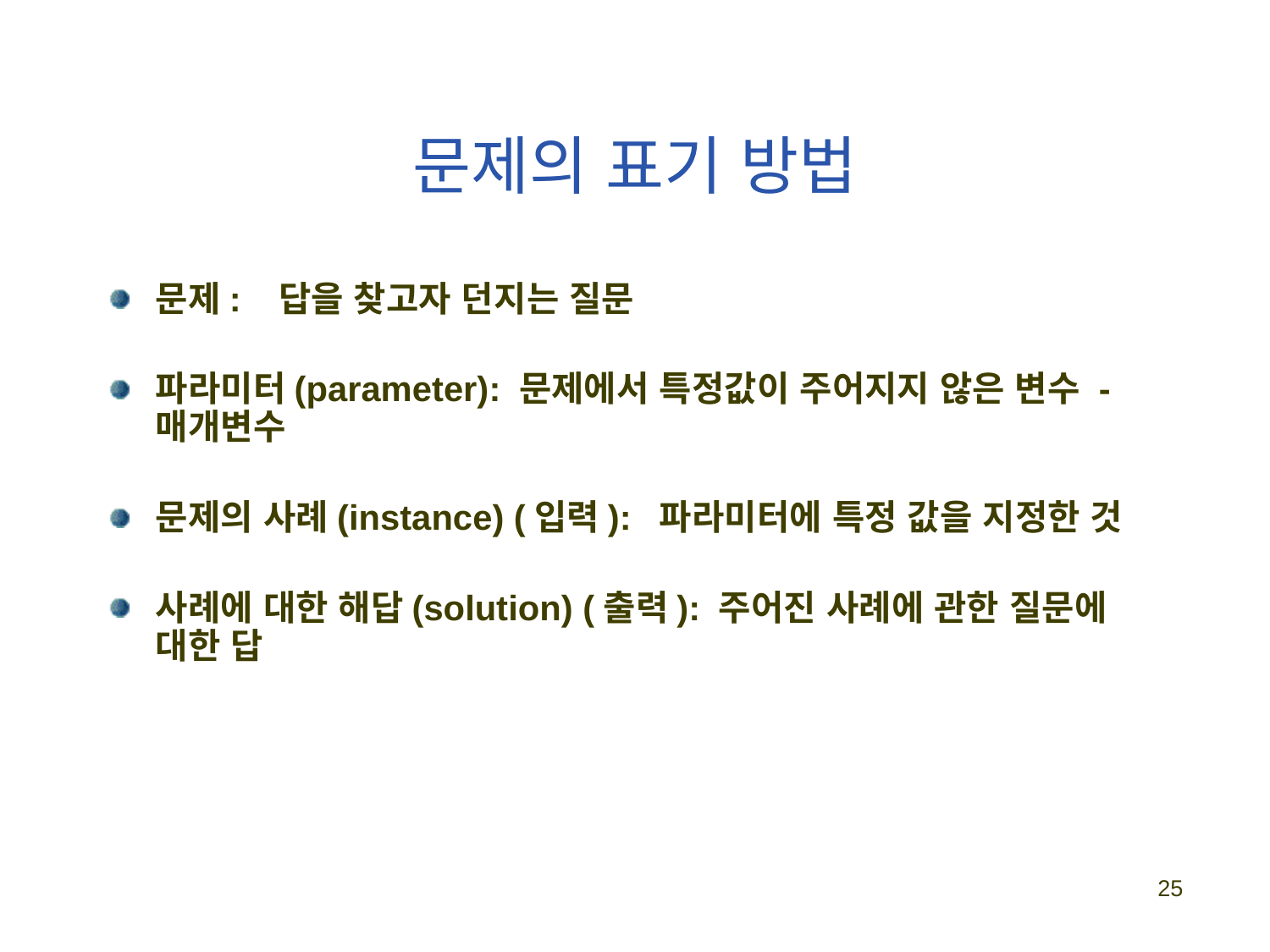

# 문제의 표기 방법
문제:   답을 찾고자 던지는 질문

파라미터(parameter): 문제에서 특정값이 주어지지 않은 변수 - 매개변수

문제의 사례(instance) (입력):  파라미터에 특정 값을 지정한 것

사례에 대한 해답(solution) (출력): 주어진 사례에 관한 질문에 대한 답
25